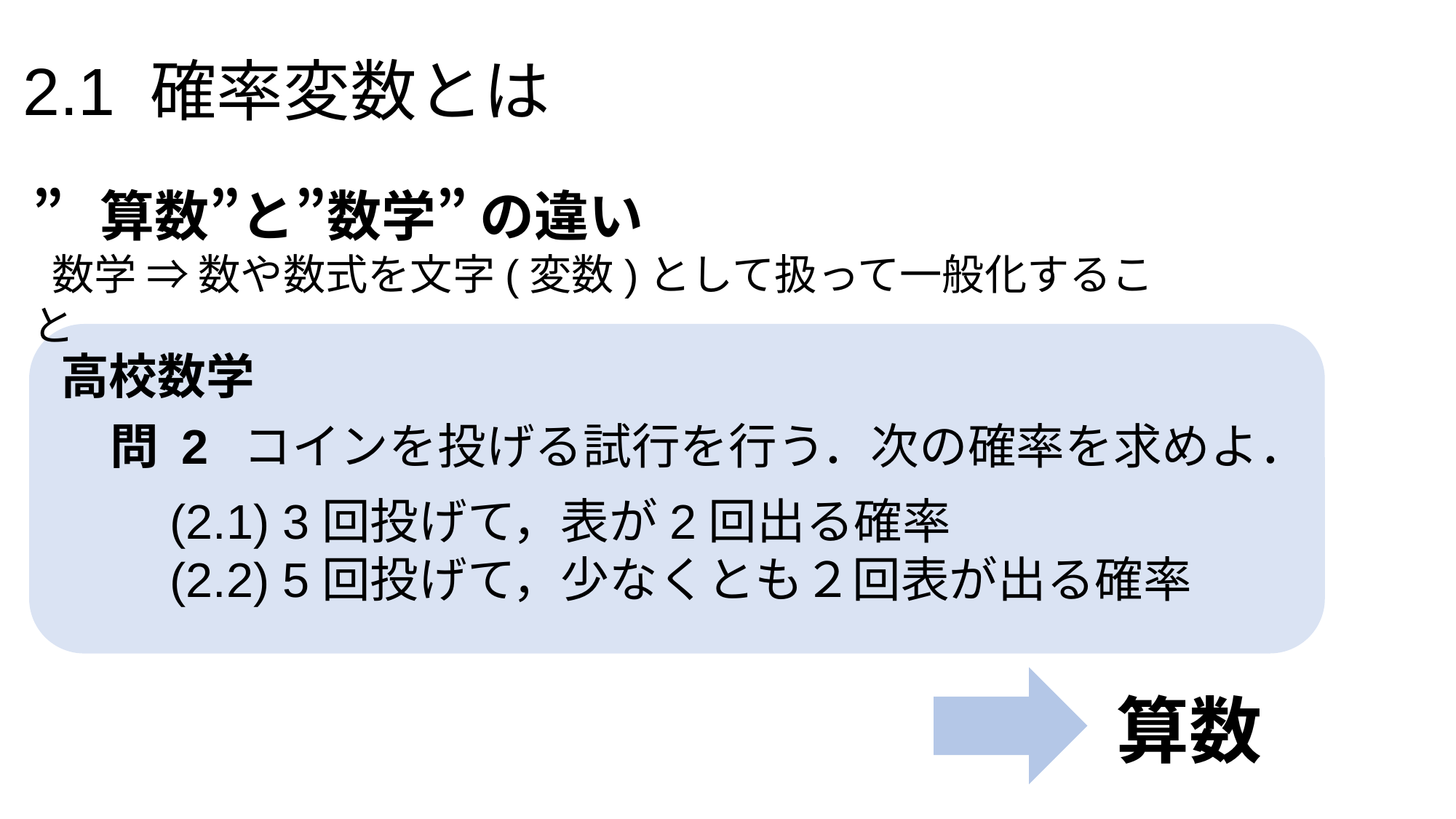

# 2.1 確率変数とは
”算数”と”数学” の違い
 数学 ⇒ 数や数式を文字(変数)として扱って一般化すること

高校数学
問 2
コインを投げる試行を行う．次の確率を求めよ．
(2.1) 3回投げて，表が2回出る確率
(2.2) 5回投げて，少なくとも２回表が出る確率

算数